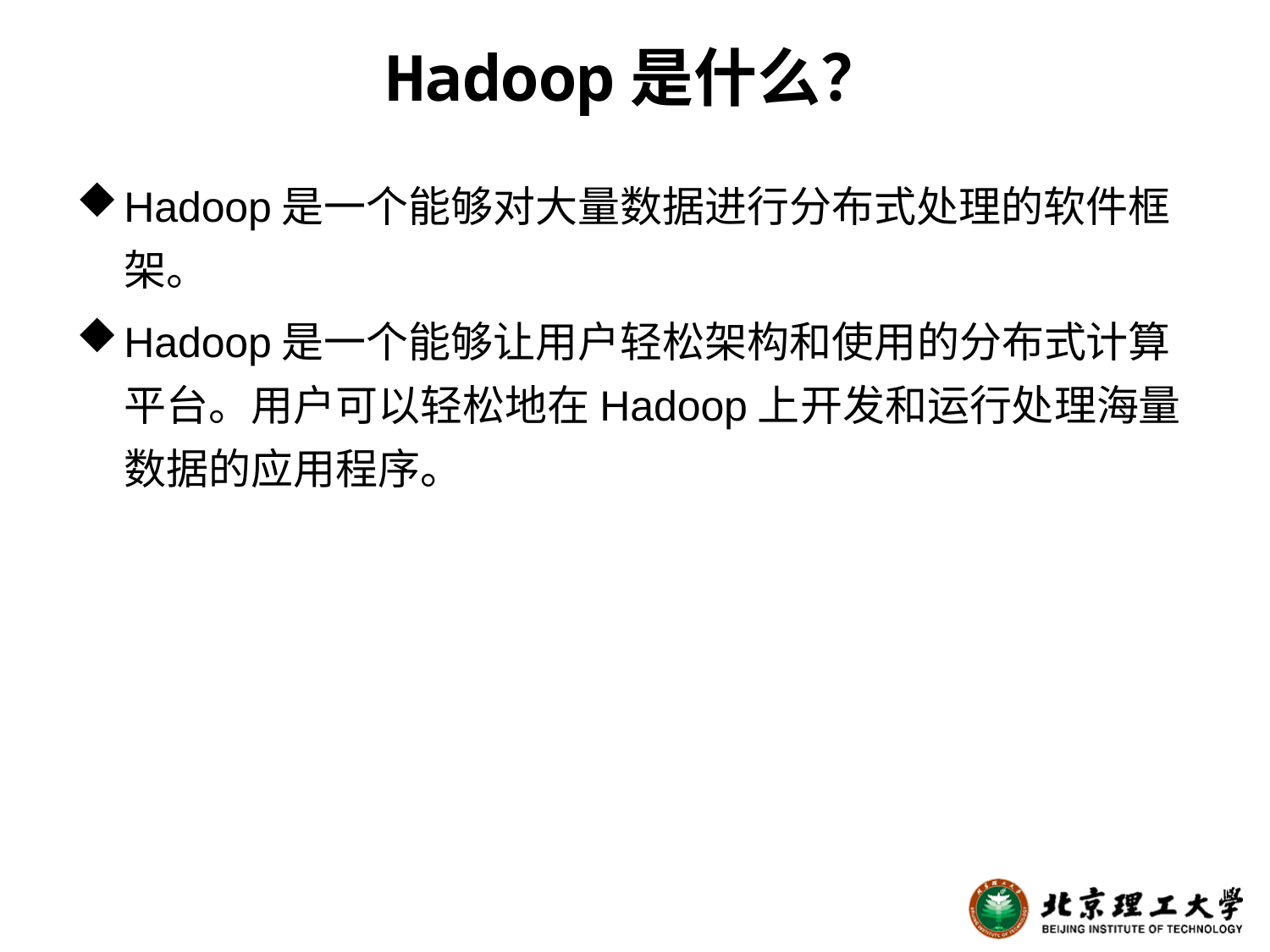

# Hadoop是什么？
Hadoop是一个能够对大量数据进行分布式处理的软件框架。
Hadoop是一个能够让用户轻松架构和使用的分布式计算平台。用户可以轻松地在Hadoop上开发和运行处理海量数据的应用程序。